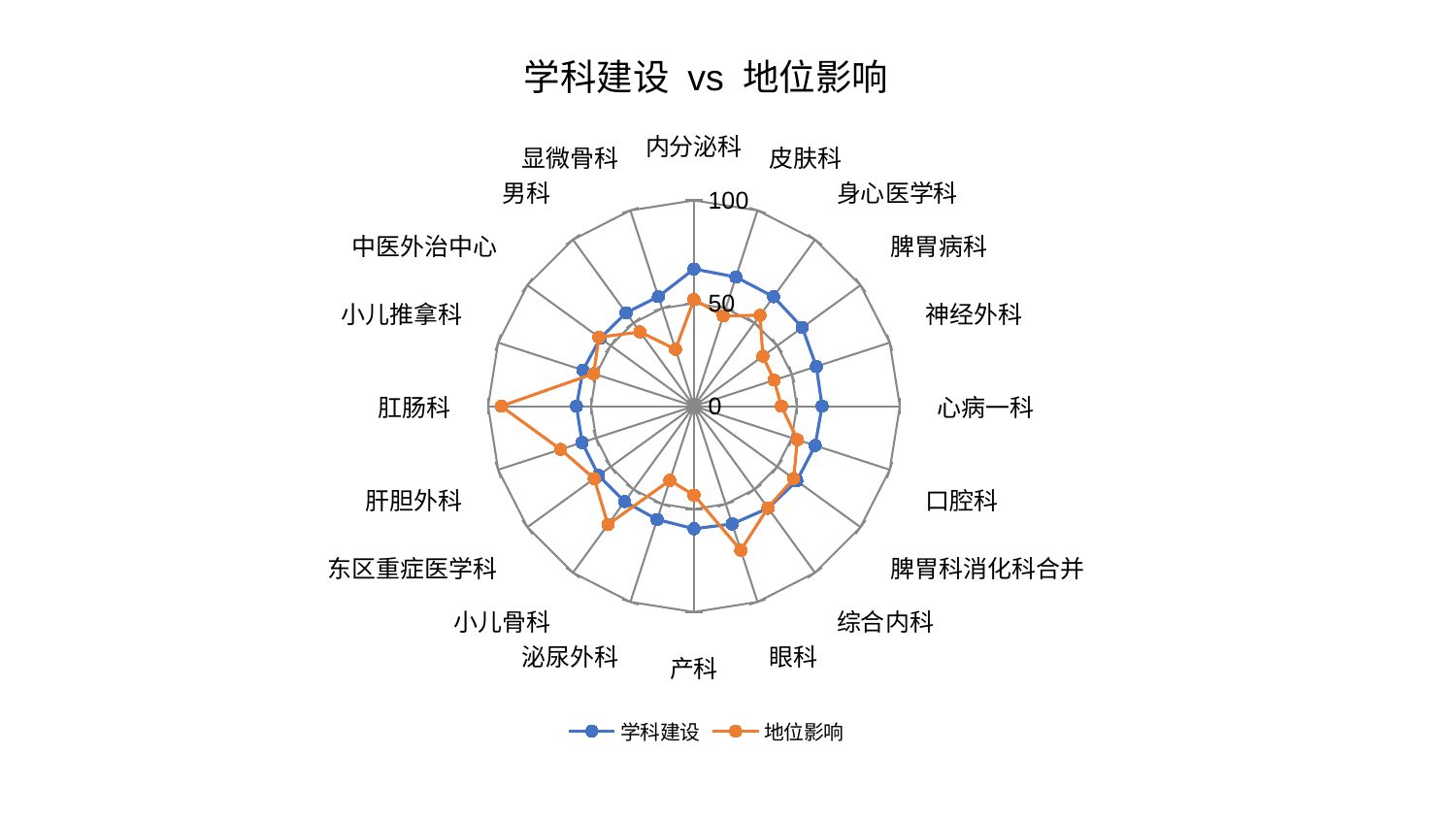

### Chart: 学科建设 vs 地位影响

| Category | 学科建设 | 地位影响 |
|---|---|---|
| 内分泌科 | 66.66277882900286 | 51.84359642440335 |
| 皮肤科 | 65.99063473102791 | 46.126595622452726 |
| 身心医学科 | 65.7529121196943 | 54.614680986496715 |
| 脾胃病科 | 65.06278963337834 | 41.374102872424565 |
| 神经外科 | 62.510774113774865 | 40.94696379415297 |
| 心病一科 | 62.24704046132542 | 42.49017374367738 |
| 口腔科 | 61.9030798908942 | 52.81548135812606 |
| 脾胃科消化科合并 | 61.74101227819424 | 59.853368233394214 |
| 综合内科 | 61.313170988916134 | 61.08234113113313 |
| 眼科 | 60.15846188799981 | 73.63951862400046 |
| 产科 | 59.563598877898336 | 43.2317057996317 |
| 泌尿外科 | 57.88879686632867 | 37.928084819775286 |
| 小儿骨科 | 57.309305388572255 | 71.11699946779014 |
| 东区重症医学科 | 57.29168289689344 | 59.90088437489007 |
| 肝胆外科 | 57.12445465198611 | 68.07022455337196 |
| 肛肠科 | 57.072364989419754 | 93.67206174541978 |
| 小儿推拿科 | 56.68469037365319 | 51.21019804750656 |
| 中医外治中心 | 56.23994878436128 | 57.06502686773973 |
| 男科 | 56.08460744883412 | 44.586246752274555 |
| 显微骨科 | 55.98280372729123 | 29.098368823382483 |
91